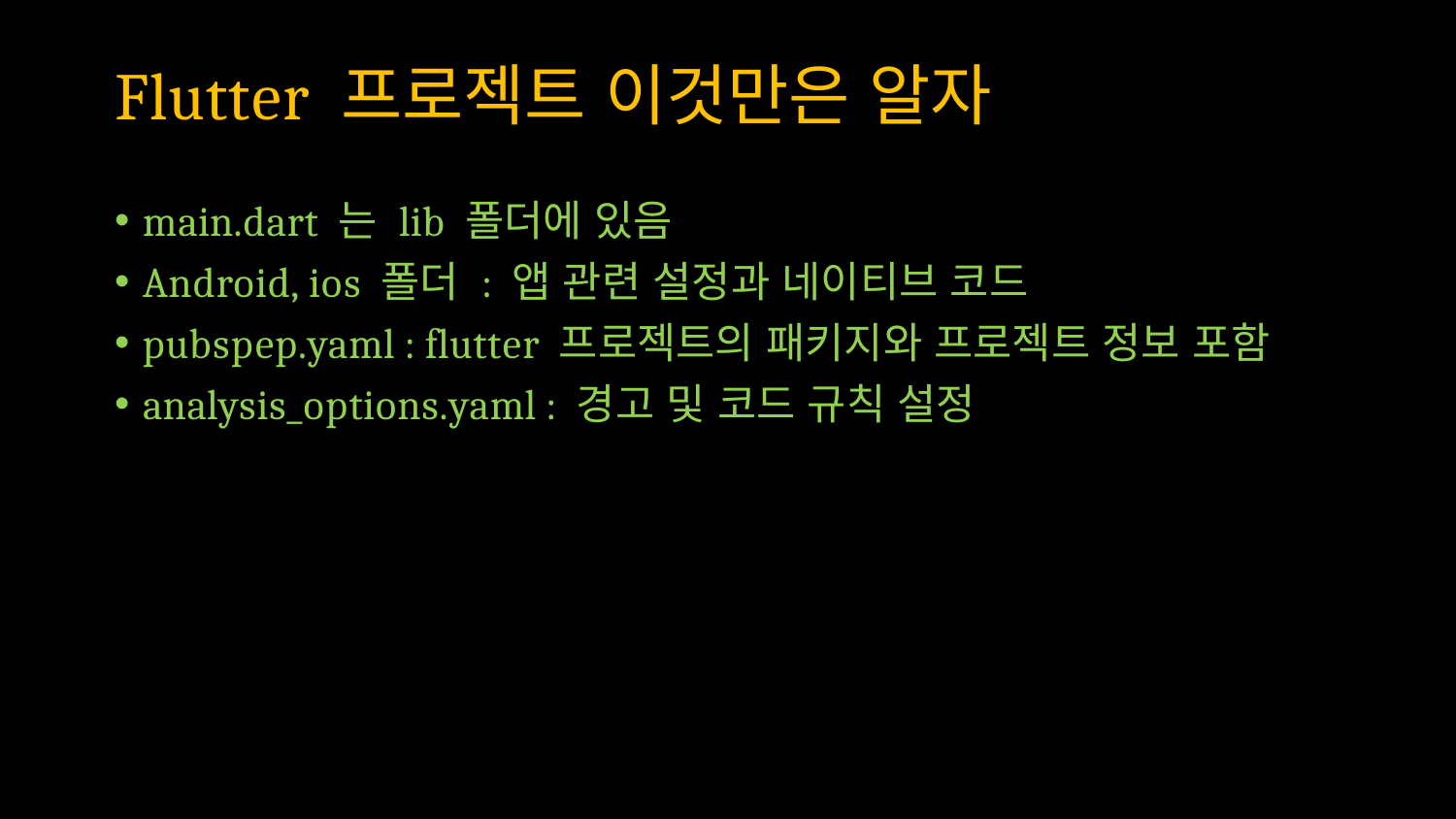

# Flutter 프로젝트 이것만은 알자
main.dart 는 lib 폴더에 있음
Android, ios 폴더 : 앱 관련 설정과 네이티브 코드
pubspep.yaml : flutter 프로젝트의 패키지와 프로젝트 정보 포함
analysis_options.yaml : 경고 및 코드 규칙 설정